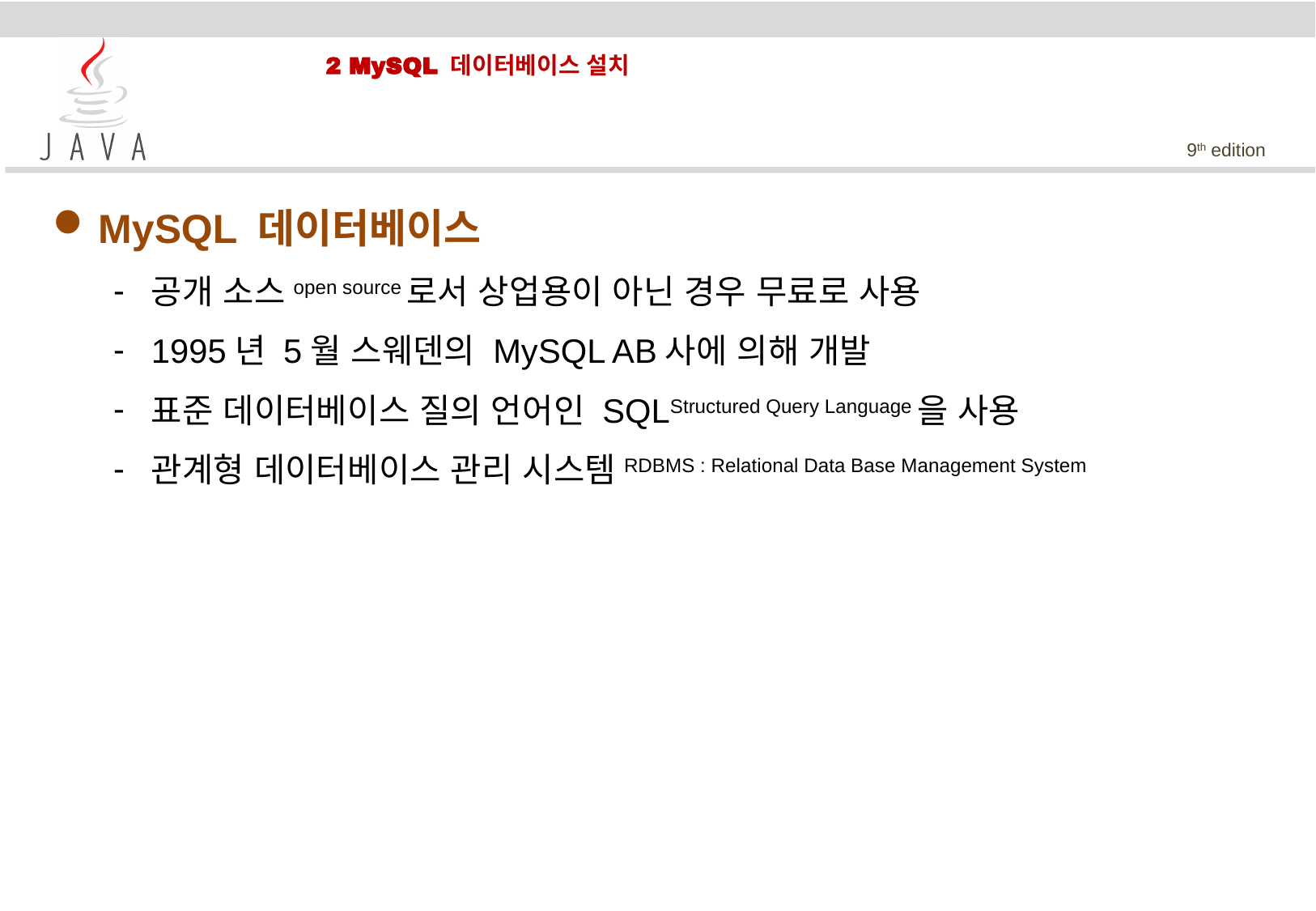

# 2 MySQL 데이터베이스 설치

MySQL 데이터베이스
공개 소스open source로서 상업용이 아닌 경우 무료로 사용
1995년 5월 스웨덴의 MySQL AB사에 의해 개발
표준 데이터베이스 질의 언어인 SQLStructured Query Language을 사용
관계형 데이터베이스 관리 시스템RDBMS : Relational Data Base Management System